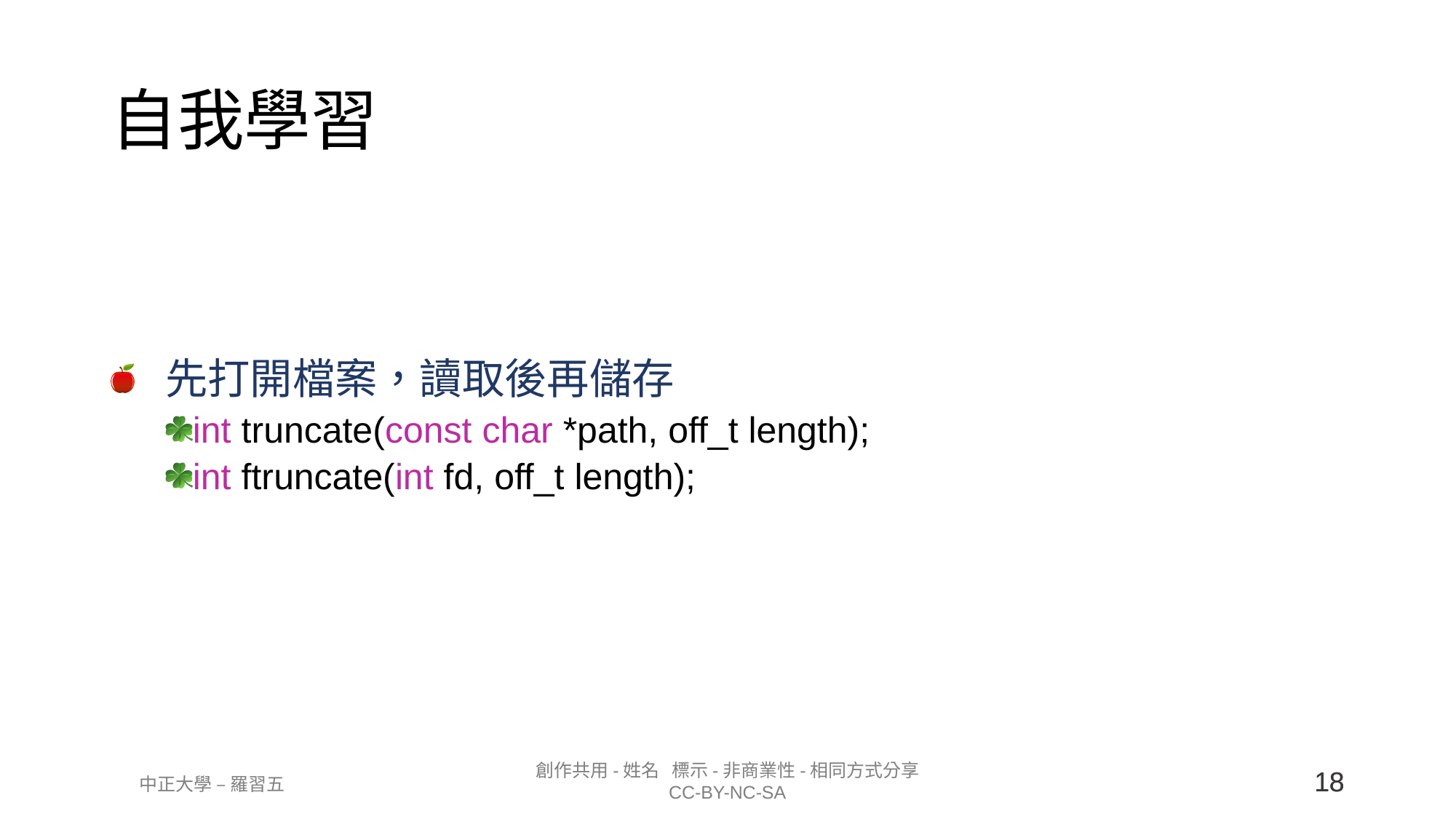

# 自我學習
先打開檔案，讀取後再儲存
int truncate(const char *path, off_t length);
int ftruncate(int fd, off_t length);